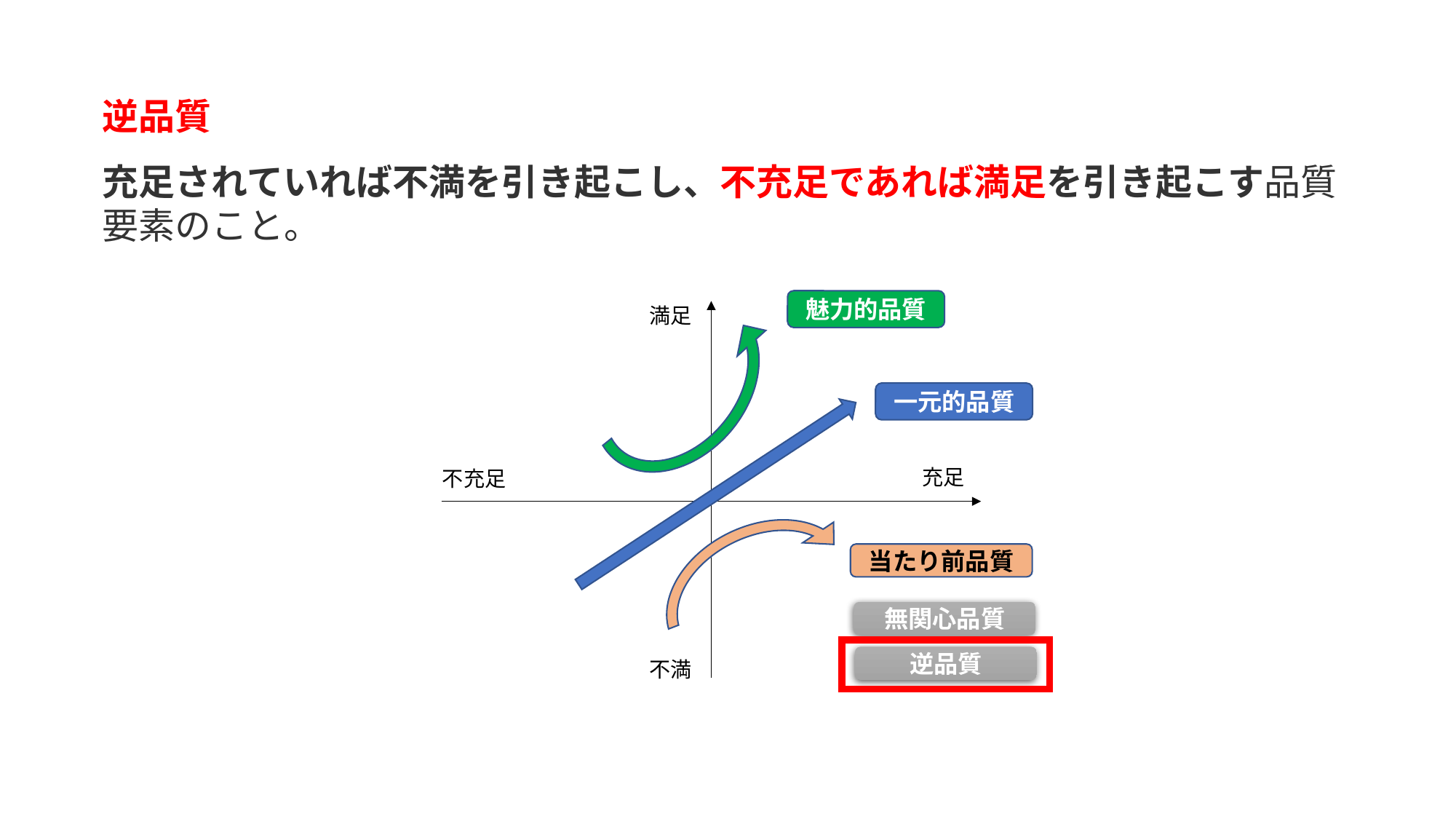

逆品質

充足されていれば不満を引き起こし、不充足であれば満足を引き起こす品質要素のこと。
魅力的品質
満足

一元的品質
充足
不充足

当たり前品質
無関心品質

逆品質
不満